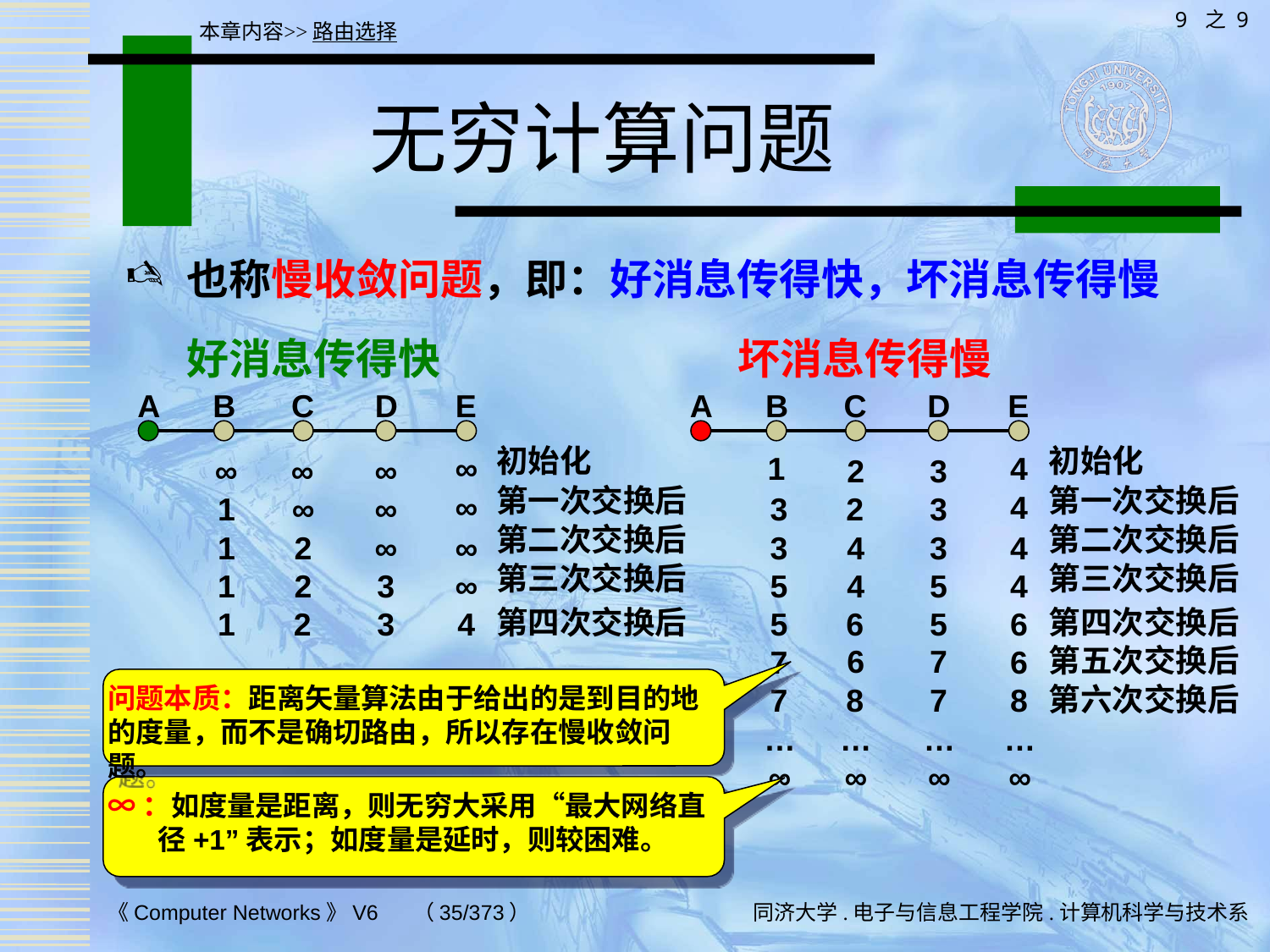

9 之 9
本章内容>>路由选择
# 无穷计算问题
也称慢收敛问题，即：好消息传得快，坏消息传得慢
坏消息传得慢
好消息传得快
A
B
C
D
E

A
B
C
D
E

初始化
初始化
4
1
∞
∞
∞
∞
2
3
第一次交换后
∞
1
∞
∞
第一次交换后
4
3
2
3
第二次交换后
∞
1
2
∞
第二次交换后
3
3
4
4
第三次交换后
2
3
1
∞
第三次交换后
4
5
5
4
第四次交换后
1
2
3
4
第四次交换后
5
6
5
6
第五次交换后
6
7
7
6
问题本质：距离矢量算法由于给出的是到目的地的度量，而不是确切路由，所以存在慢收敛问题。
第六次交换后
7
8
7
8
…
…
…
…
∞
∞
∞
∞
∞：如度量是距离，则无穷大采用“最大网络直径+1”表示；如度量是延时，则较困难。